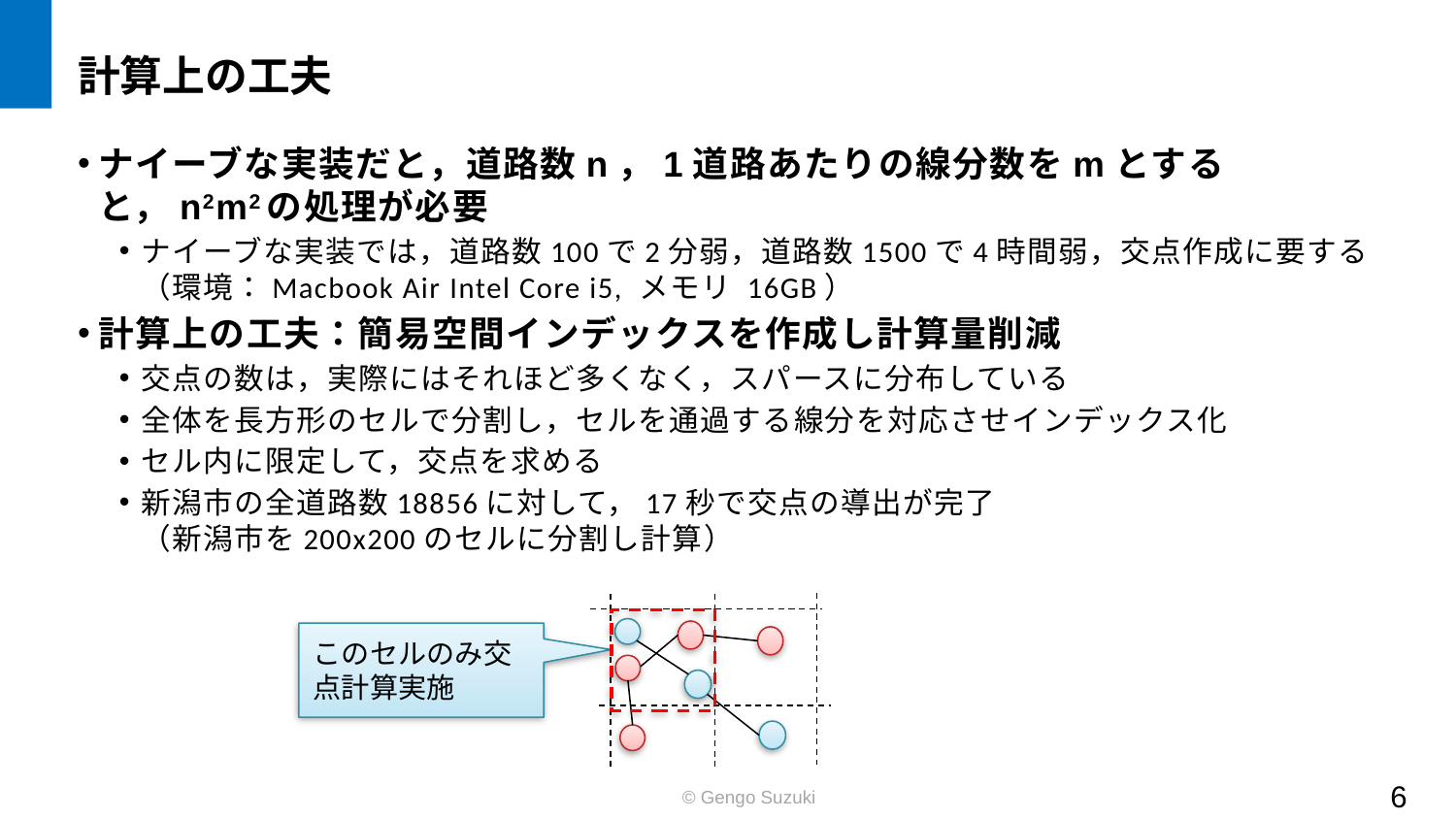

# 計算上の工夫
ナイーブな実装だと，道路数n，1道路あたりの線分数をmとすると，n2m2の処理が必要
ナイーブな実装では，道路数100で2分弱，道路数1500で4時間弱，交点作成に要する
（環境：Macbook Air Intel Core i5, メモリ 16GB）
計算上の工夫：簡易空間インデックスを作成し計算量削減
交点の数は，実際にはそれほど多くなく，スパースに分布している
全体を長方形のセルで分割し，セルを通過する線分を対応させインデックス化
セル内に限定して，交点を求める
新潟市の全道路数18856に対して，17秒で交点の導出が完了
（新潟市を200x200のセルに分割し計算）

このセルのみ交点計算実施